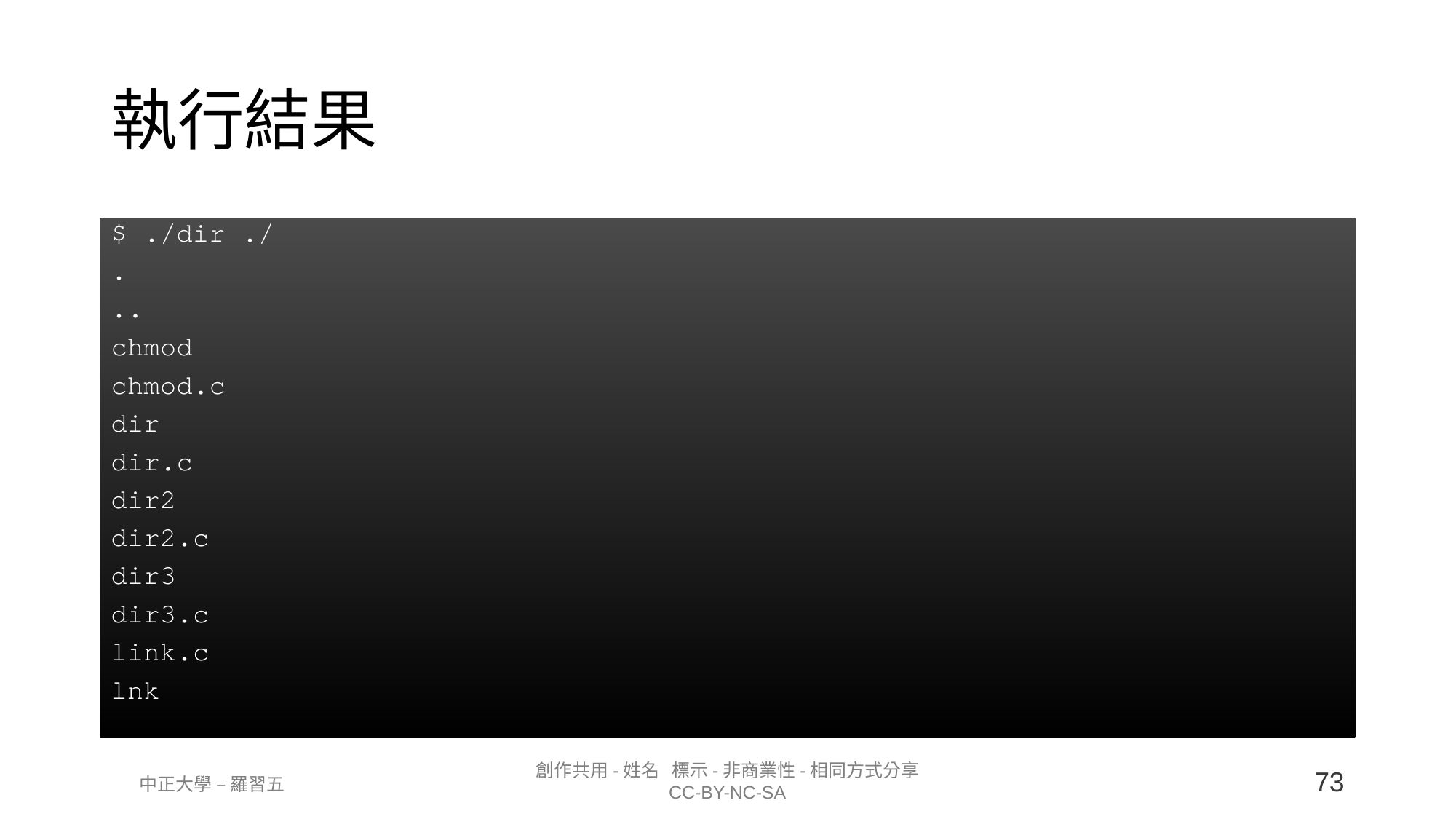

執行結果
$ ./dir ./
.
..
chmod
chmod.c
dir
dir.c
dir2
dir2.c
dir3
dir3.c
link.c
lnk